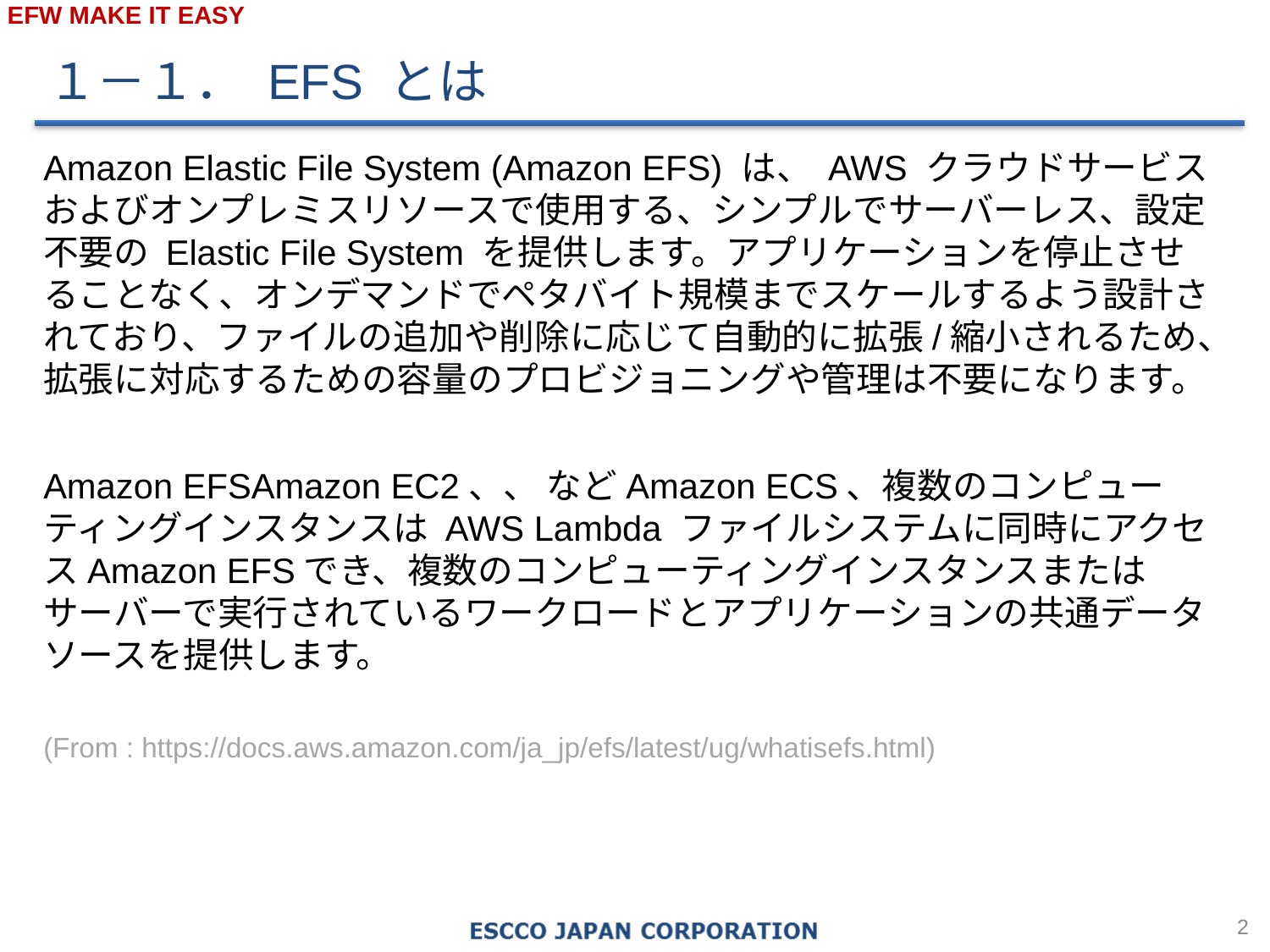

１－１． EFS とは
Amazon Elastic File System (Amazon EFS) は、 AWS クラウドサービスおよびオンプレミスリソースで使用する、シンプルでサーバーレス、設定不要の Elastic File System を提供します。アプリケーションを停止させることなく、オンデマンドでペタバイト規模までスケールするよう設計されており、ファイルの追加や削除に応じて自動的に拡張/縮小されるため、拡張に対応するための容量のプロビジョニングや管理は不要になります。

Amazon EFSAmazon EC2、、 などAmazon ECS、複数のコンピューティングインスタンスは AWS Lambda ファイルシステムに同時にアクセスAmazon EFSでき、複数のコンピューティングインスタンスまたはサーバーで実行されているワークロードとアプリケーションの共通データソースを提供します。

(From : https://docs.aws.amazon.com/ja_jp/efs/latest/ug/whatisefs.html)
2